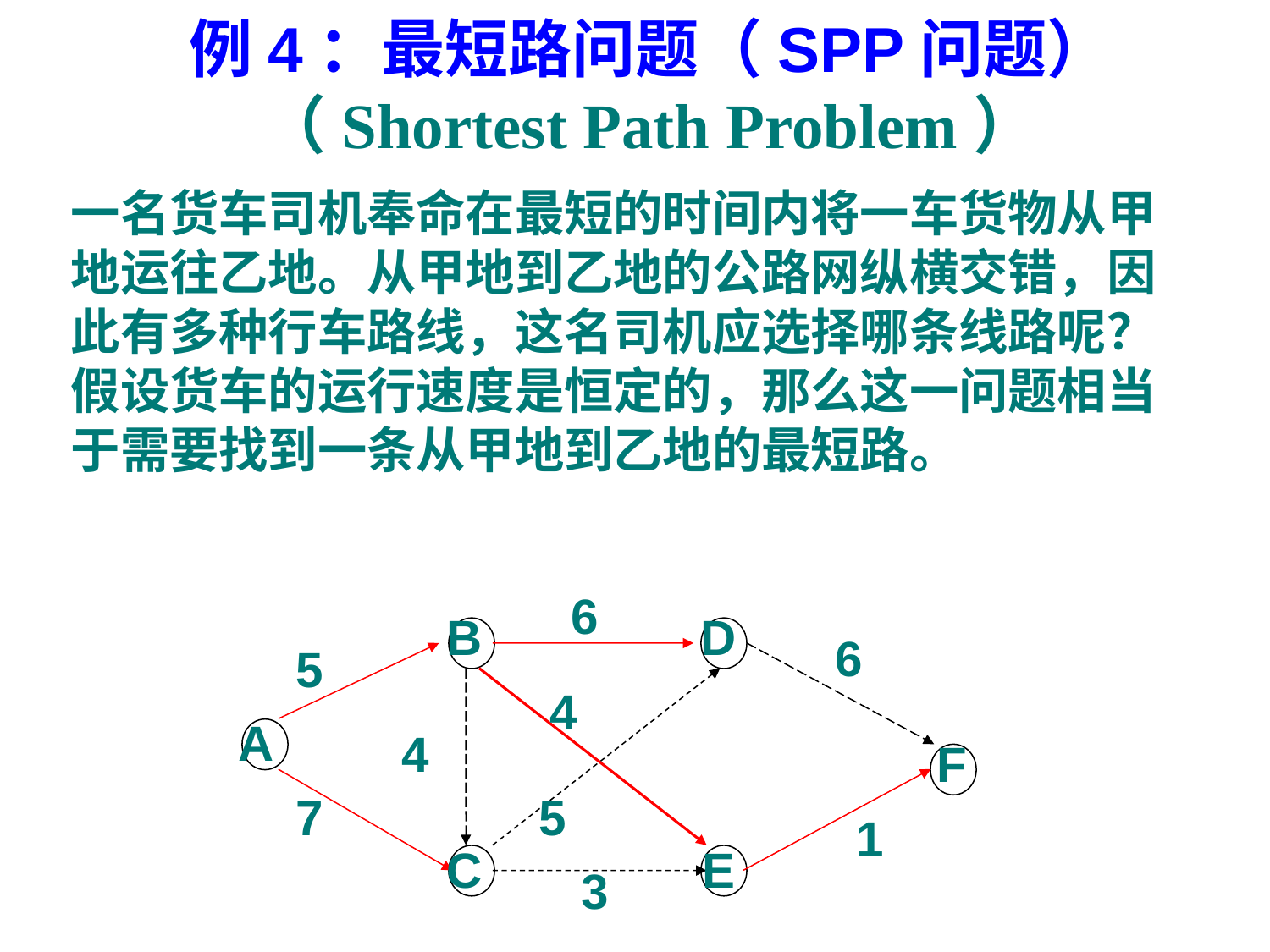

例4：最短路问题（SPP问题）
（Shortest Path Problem）

一名货车司机奉命在最短的时间内将一车货物从甲地运往乙地。从甲地到乙地的公路网纵横交错，因此有多种行车路线，这名司机应选择哪条线路呢？假设货车的运行速度是恒定的，那么这一问题相当于需要找到一条从甲地到乙地的最短路。
 6
 B
 D

 6
 5

 4
A
 4

 F

 7
 5
 1
 C
 E

 3